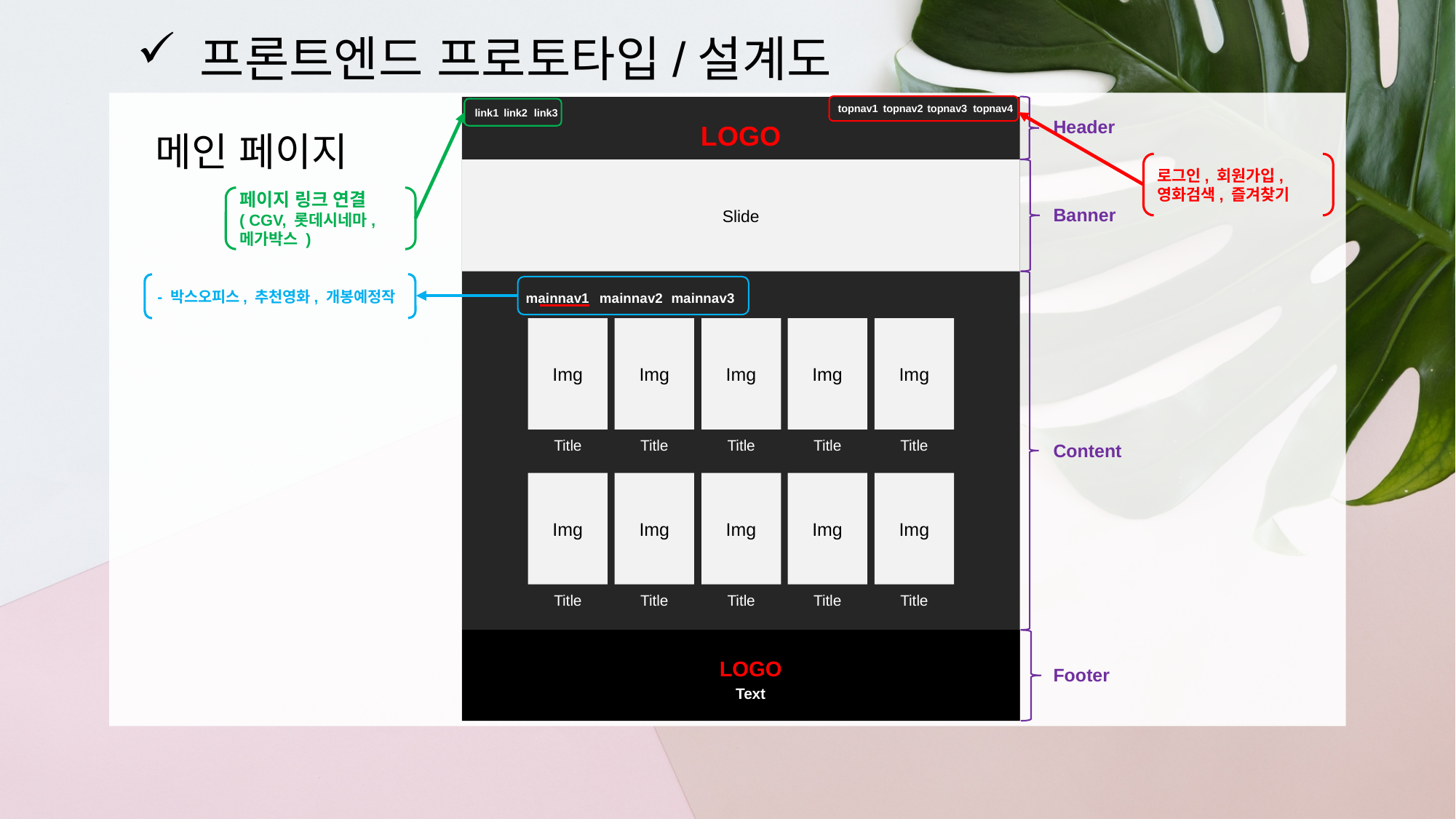

프론트엔드 프로토타입/설계도
topnav1
topnav2
topnav3
topnav4
link1
link2
link3

Slide

LOGO
mainnav1
mainnav2
mainnav3
Img
Title
Img
Title
Img
Title
Img
Title
Img
Title
Img
Title
Img
Title
Img
Title
Img
Title
Img
Title
LOGO
Text

Header

Banner

Content

Footer

페이지 링크 연결
( CGV, 롯데시네마, 메가박스 )
- 박스오피스, 추천영화, 개봉예정작

메인 페이지
로그인, 회원가입, 영화검색, 즐겨찾기